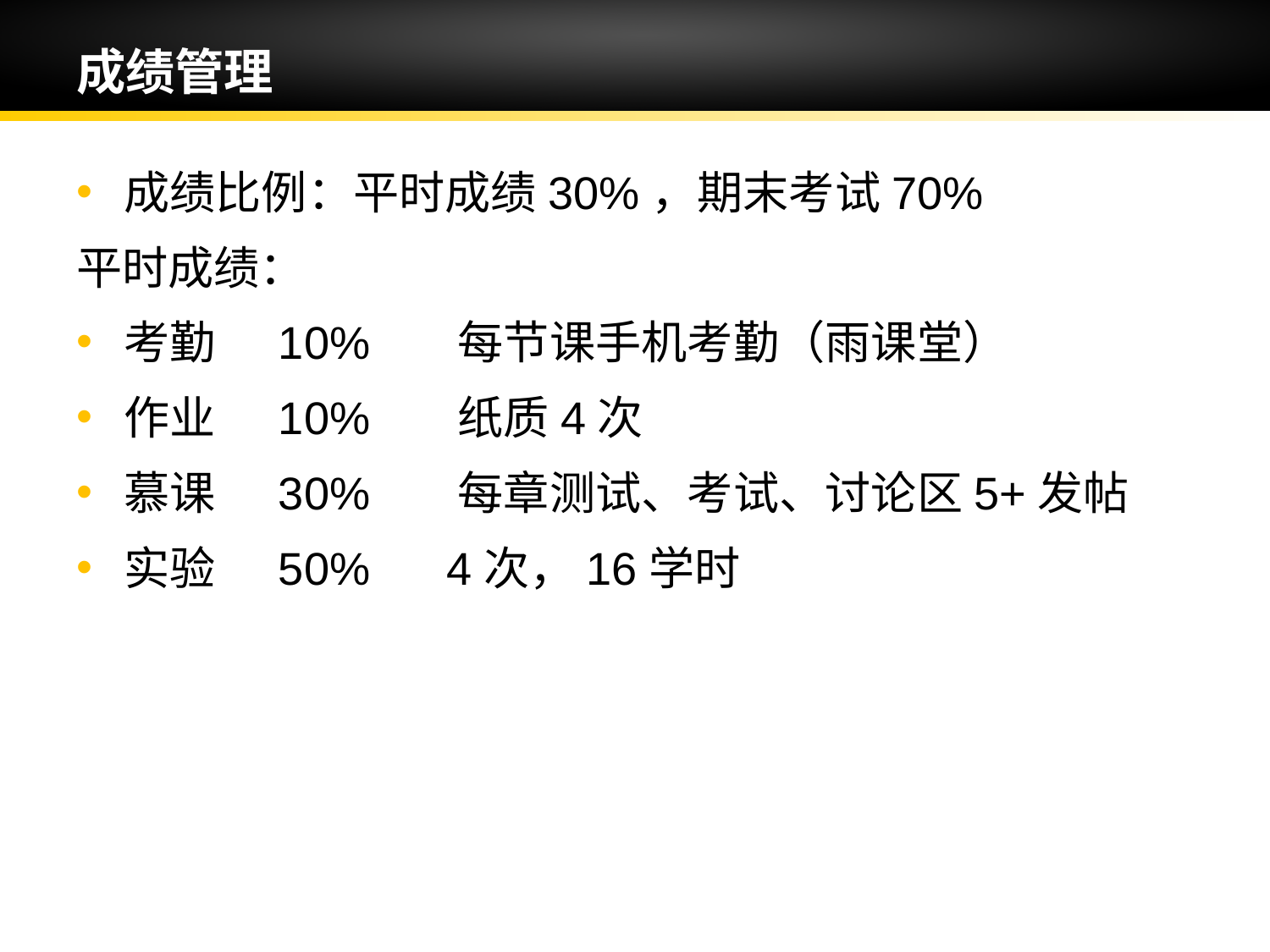

# 成绩管理
成绩比例：平时成绩30%，期末考试70%
平时成绩：
考勤     10%      每节课手机考勤（雨课堂）
作业     10%      纸质4次
慕课     30%      每章测试、考试、讨论区5+发帖
实验     50%      4次，16学时